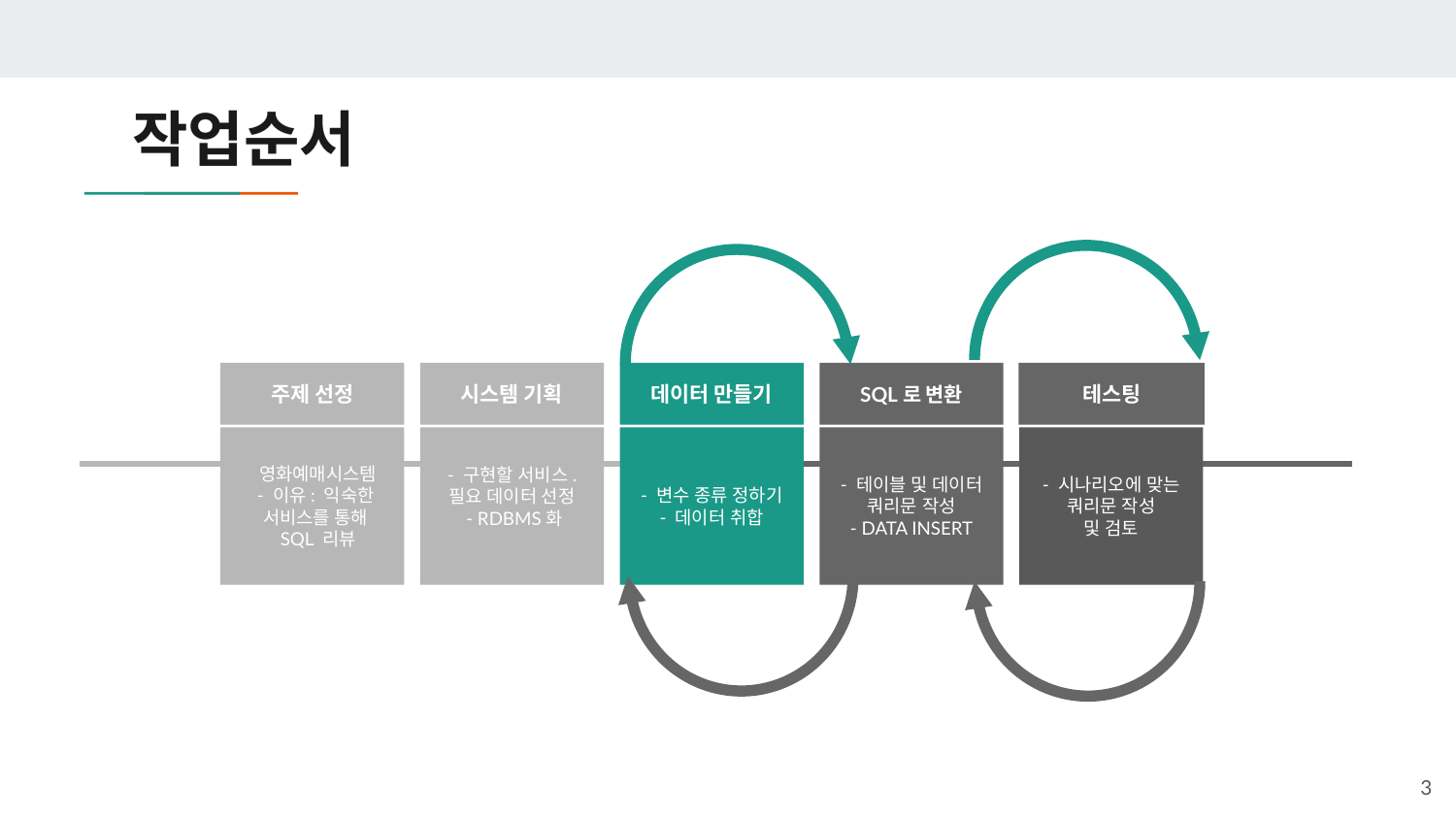

# 작업순서

주제 선정

시스템 기획
- 구현할 서비스. 필요 데이터 선정
 - RDBMS화

데이터 만들기
- 변수 종류 정하기
- 데이터 취합
SQL로 변환
- 테이블 및 데이터 쿼리문 작성
- DATA INSERT
테스팅
- 시나리오에 맞는 쿼리문 작성
및 검토
영화예매시스템
- 이유: 익숙한
서비스를 통해
SQL 리뷰

3